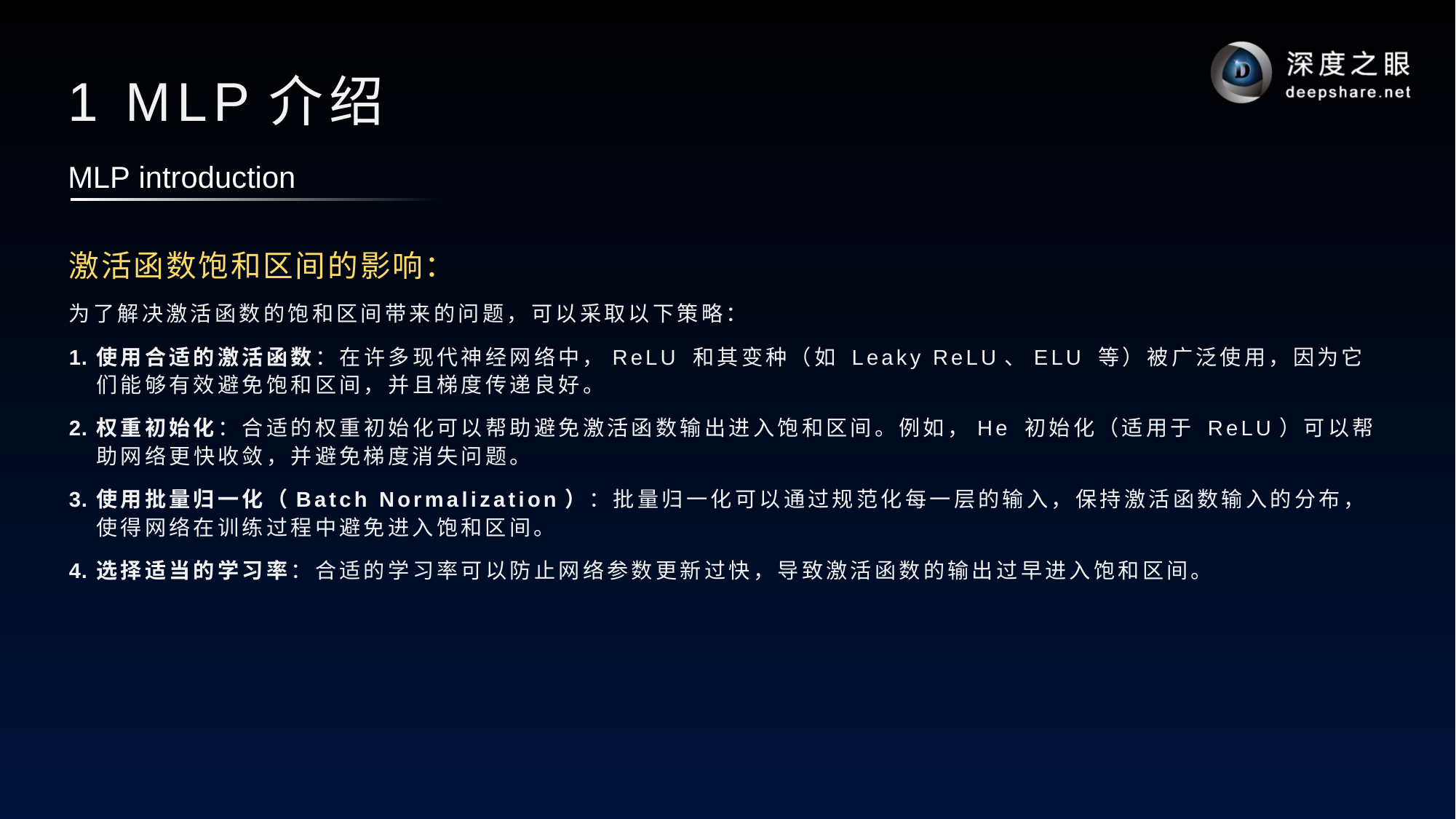

# 1 MLP介绍
MLP introduction
激活函数饱和区间的影响：
为了解决激活函数的饱和区间带来的问题，可以采取以下策略：
使用合适的激活函数：在许多现代神经网络中，ReLU 和其变种（如 Leaky ReLU、ELU 等）被广泛使用，因为它们能够有效避免饱和区间，并且梯度传递良好。
权重初始化：合适的权重初始化可以帮助避免激活函数输出进入饱和区间。例如，He 初始化（适用于 ReLU）可以帮助网络更快收敛，并避免梯度消失问题。
使用批量归一化（Batch Normalization）：批量归一化可以通过规范化每一层的输入，保持激活函数输入的分布，使得网络在训练过程中避免进入饱和区间。
选择适当的学习率：合适的学习率可以防止网络参数更新过快，导致激活函数的输出过早进入饱和区间。